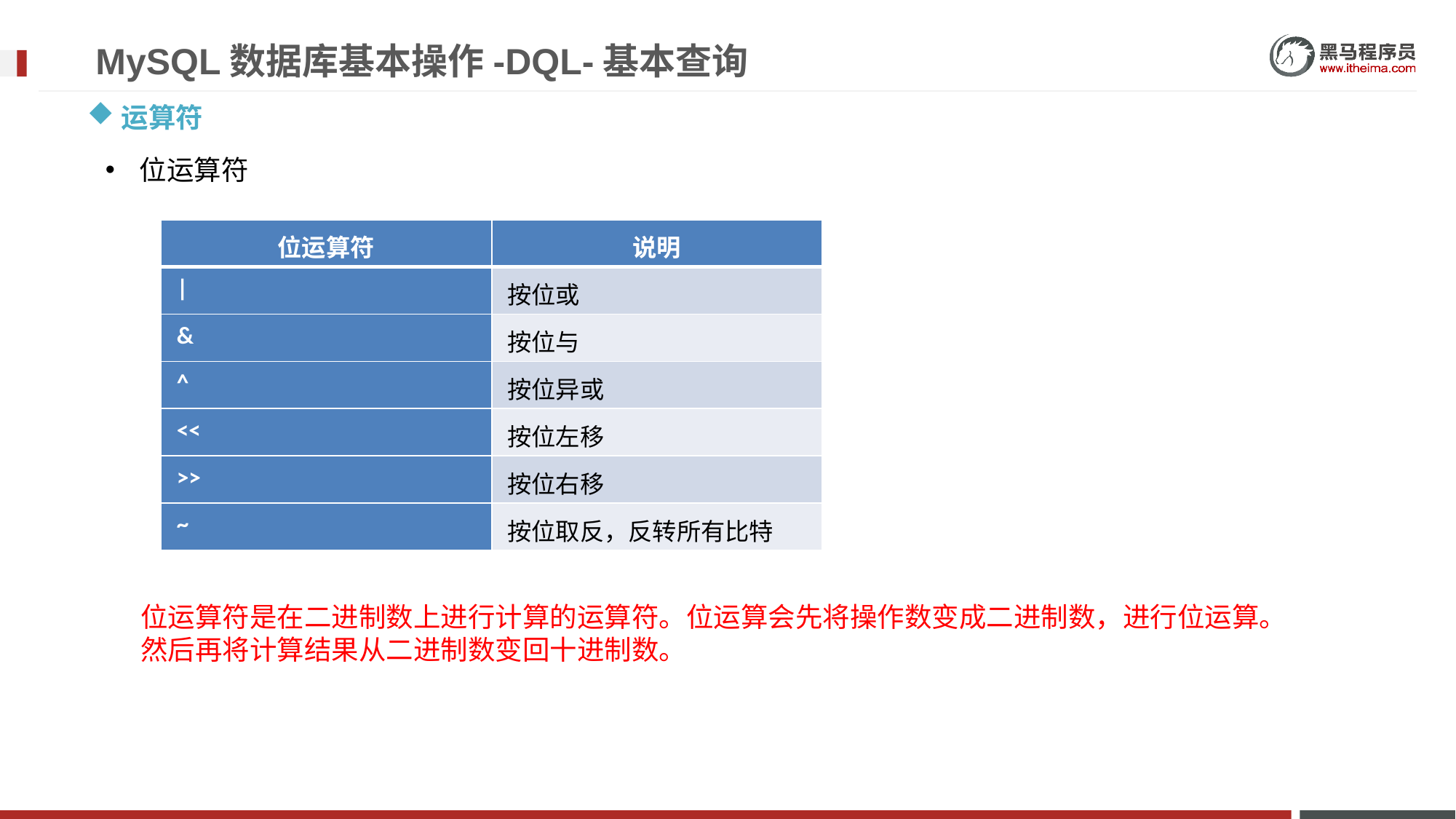

# MySQL数据库基本操作-DQL-基本查询
运算符
位运算符
| 位运算符 | 说明 |
| --- | --- |
| | | 按位或 |
| & | 按位与 |
| ^ | 按位异或 |
| << | 按位左移 |
| >> | 按位右移 |
| ~ | 按位取反，反转所有比特 |
位运算符是在二进制数上进行计算的运算符。位运算会先将操作数变成二进制数，进行位运算。然后再将计算结果从二进制数变回十进制数。